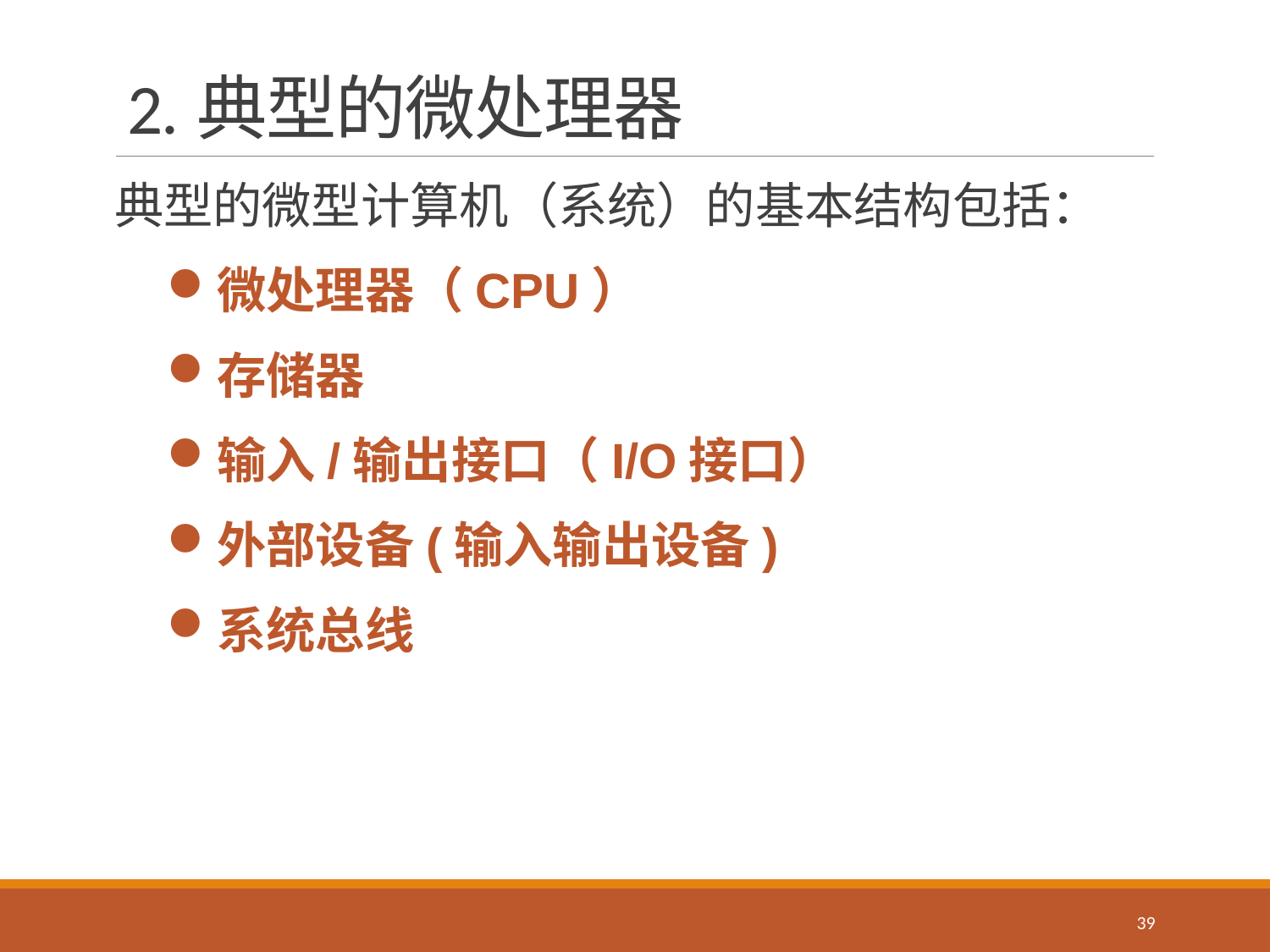

# 2.典型的微处理器
典型的微型计算机（系统）的基本结构包括：
微处理器（CPU）
存储器
输入/输出接口（I/O接口）
外部设备(输入输出设备)
系统总线
39